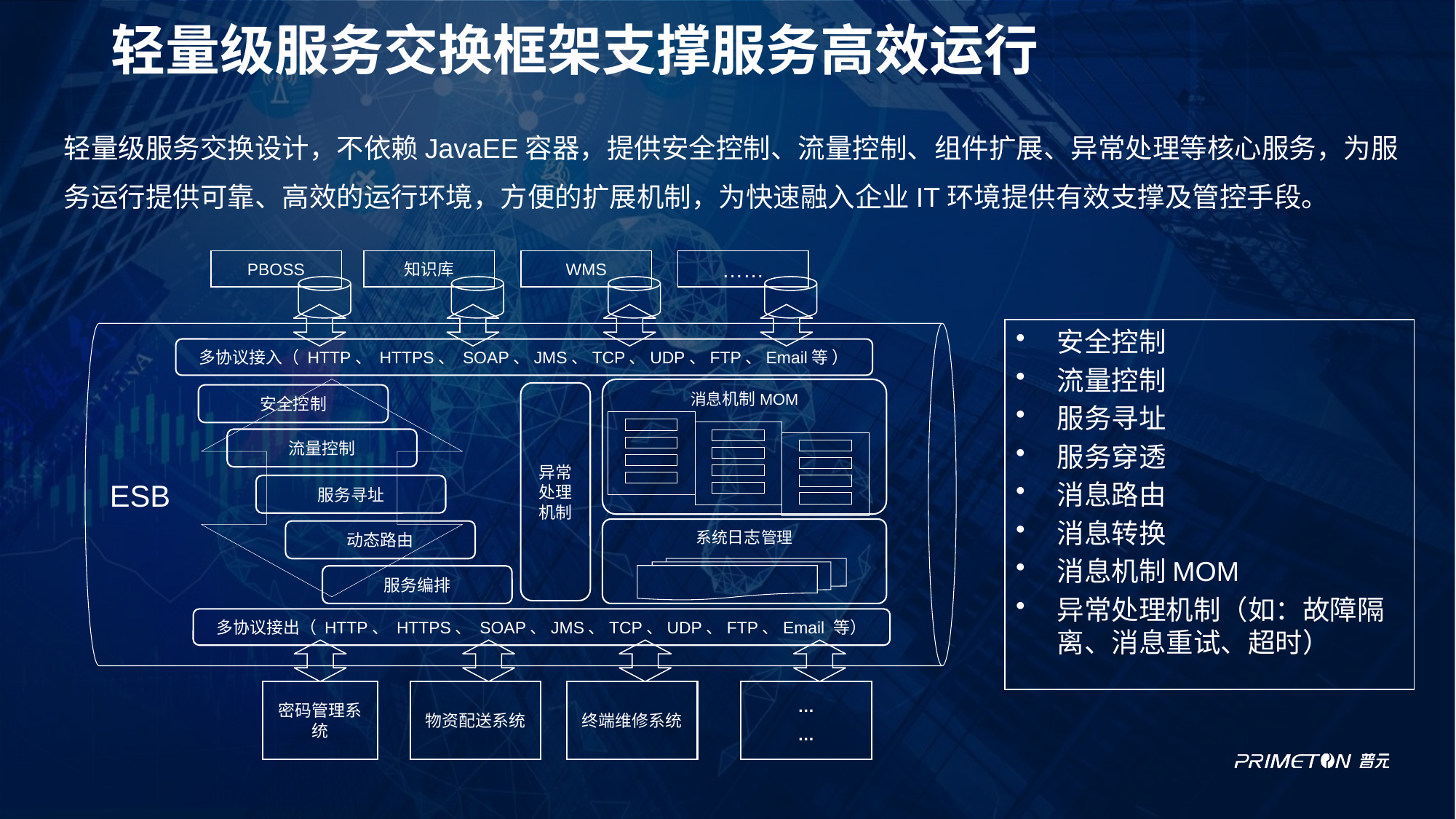

# 轻量级服务交换框架支撑服务高效运行
ESB
轻量级服务交换设计，不依赖JavaEE容器，提供安全控制、流量控制、组件扩展、异常处理等核心服务，为服务运行提供可靠、高效的运行环境，方便的扩展机制，为快速融入企业IT环境提供有效支撑及管控手段。
PBOSS
知识库
WMS
……

安全控制
流量控制
服务寻址
服务穿透
消息路由
消息转换
消息机制MOM
异常处理机制（如：故障隔离、消息重试、超时）
多协议接入（ HTTP、 HTTPS、 SOAP、JMS、TCP、UDP、FTP、Email等 ）

消息机制MOM
异常处理机制
安全控制

流量控制

服务寻址
系统日志管理
动态路由

服务编排
多协议接出（ HTTP、 HTTPS、 SOAP、JMS、TCP、UDP、FTP、Email 等）

物资配送系统
终端维修系统
…
…
密码管理系统